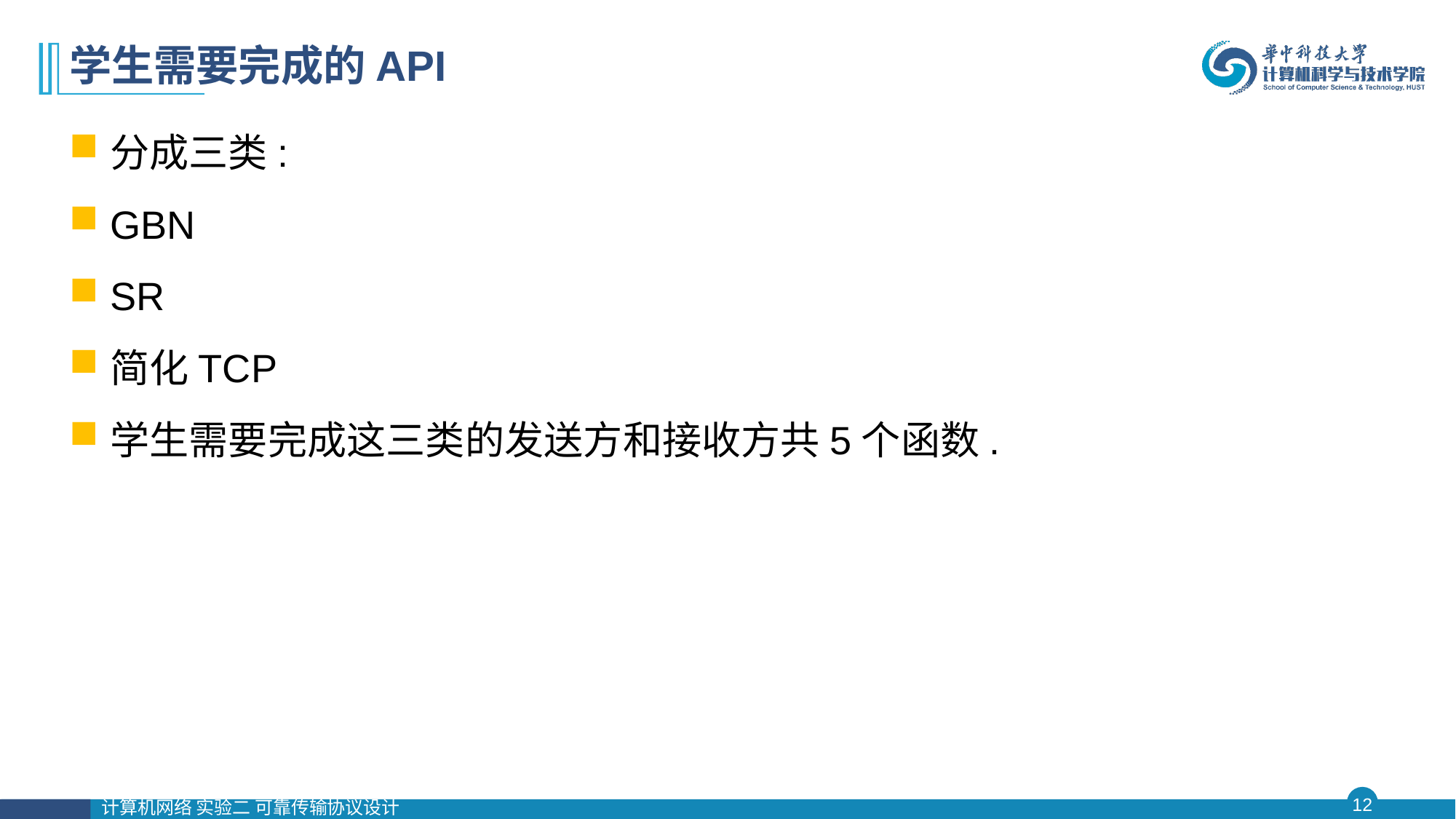

# 学生需要完成的API
分成三类:
GBN
SR
简化TCP
学生需要完成这三类的发送方和接收方共5个函数.